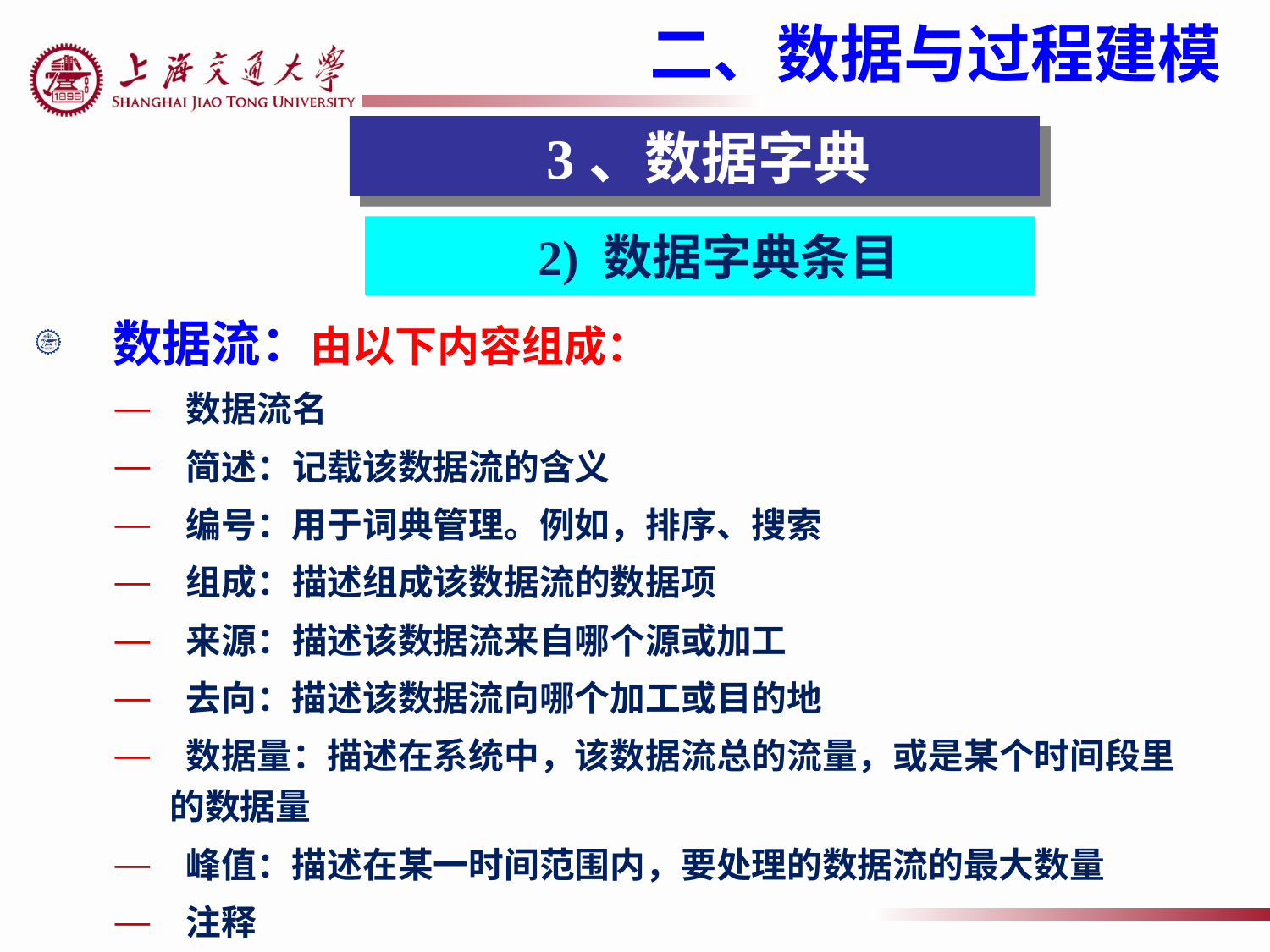

二、数据与过程建模
  3、数据字典
2) 数据字典条目
 数据流：由以下内容组成：
 数据流名
 简述：记载该数据流的含义
 编号：用于词典管理。例如，排序、搜索
 组成：描述组成该数据流的数据项
 来源：描述该数据流来自哪个源或加工
 去向：描述该数据流向哪个加工或目的地
 数据量：描述在系统中，该数据流总的流量，或是某个时间段里的数据量
 峰值：描述在某一时间范围内，要处理的数据流的最大数量
 注释